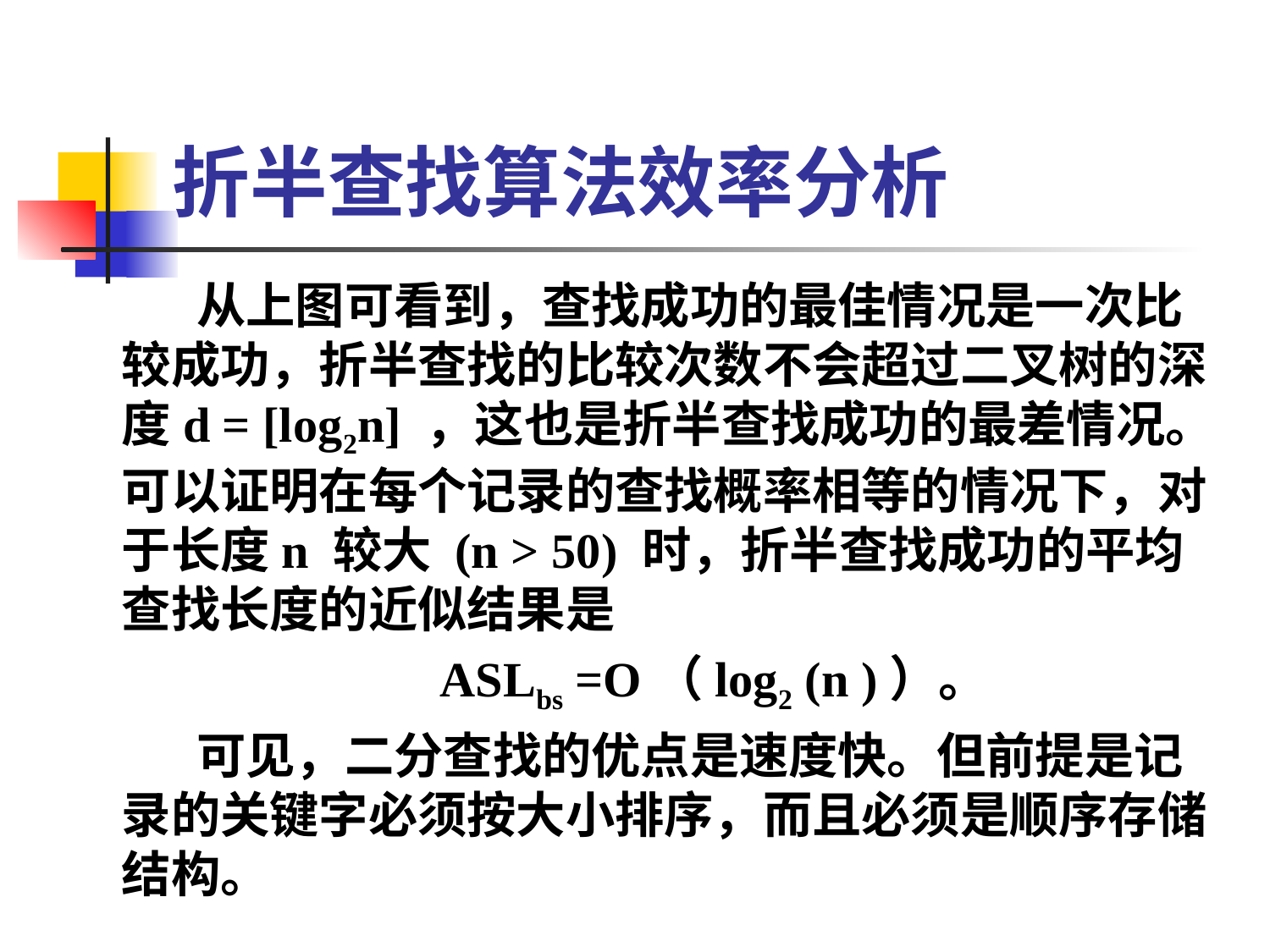

# 折半查找算法效率分析
从上图可看到，查找成功的最佳情况是一次比较成功，折半查找的比较次数不会超过二叉树的深度d = [log2n] ，这也是折半查找成功的最差情况。可以证明在每个记录的查找概率相等的情况下，对于长度n 较大 (n > 50) 时，折半查找成功的平均查找长度的近似结果是
ASLbs =O（log2 (n )）。
可见，二分查找的优点是速度快。但前提是记录的关键字必须按大小排序，而且必须是顺序存储结构。

25